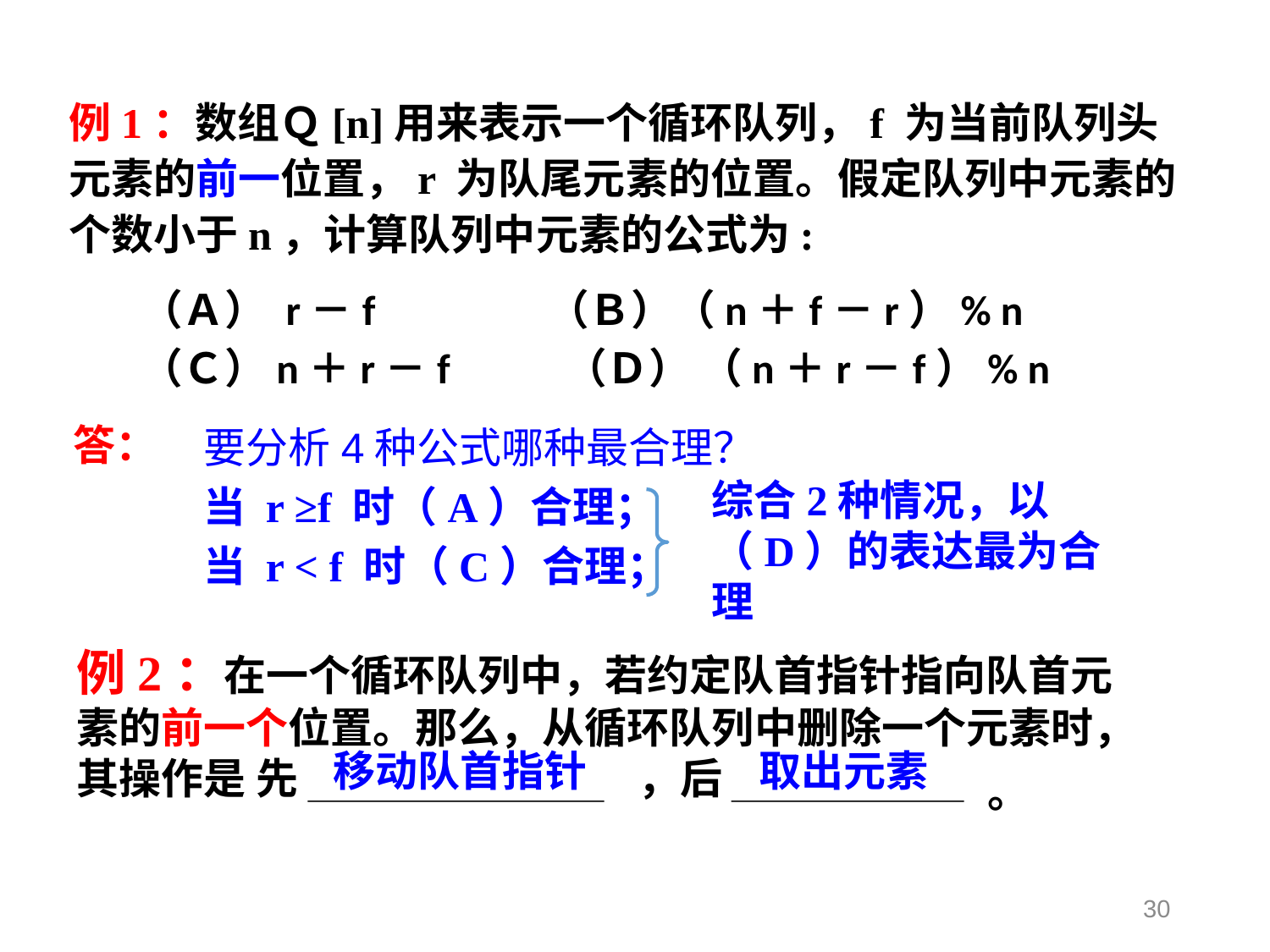

例1：数组Ｑ[n]用来表示一个循环队列，f 为当前队列头元素的前一位置，r 为队尾元素的位置。假定队列中元素的个数小于n，计算队列中元素的公式为:
（Ａ） r－f                 （Ｂ）（n＋f－r）% n
（Ｃ）n＋r－f           （Ｄ） （n＋r－f）% n
答：
要分析4种公式哪种最合理？
当 r ≥f 时（A）合理；
当 r < f 时（C）合理；
综合2种情况，以（D）的表达最为合理

例2：在一个循环队列中，若约定队首指针指向队首元素的前一个位置。那么，从循环队列中删除一个元素时，其操作是 先
移动队首指针
取出元素
，后
。

30